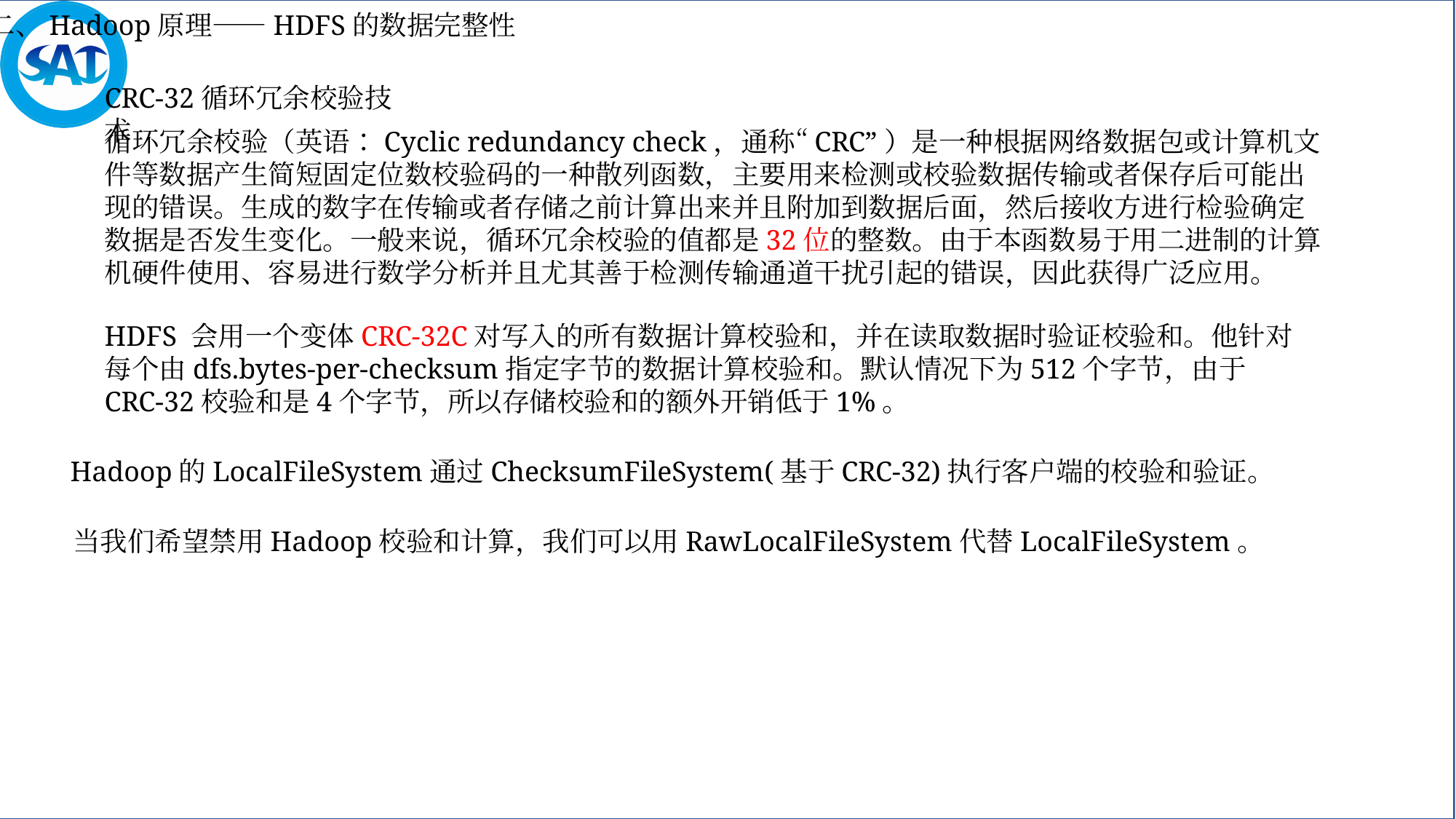

二、Hadoop原理——HDFS的数据完整性
CRC-32循环冗余校验技术
循环冗余校验（英语：Cyclic redundancy check，通称“CRC”）是一种根据网络数据包或计算机文件等数据产生简短固定位数校验码的一种散列函数，主要用来检测或校验数据传输或者保存后可能出现的错误。生成的数字在传输或者存储之前计算出来并且附加到数据后面，然后接收方进行检验确定数据是否发生变化。一般来说，循环冗余校验的值都是32位的整数。由于本函数易于用二进制的计算机硬件使用、容易进行数学分析并且尤其善于检测传输通道干扰引起的错误，因此获得广泛应用。
HDFS 会用一个变体CRC-32C对写入的所有数据计算校验和，并在读取数据时验证校验和。他针对每个由dfs.bytes-per-checksum指定字节的数据计算校验和。默认情况下为512个字节，由于CRC-32校验和是4个字节，所以存储校验和的额外开销低于1%。
Hadoop的LocalFileSystem通过ChecksumFileSystem(基于CRC-32)执行客户端的校验和验证。
当我们希望禁用Hadoop校验和计算，我们可以用RawLocalFileSystem代替LocalFileSystem。